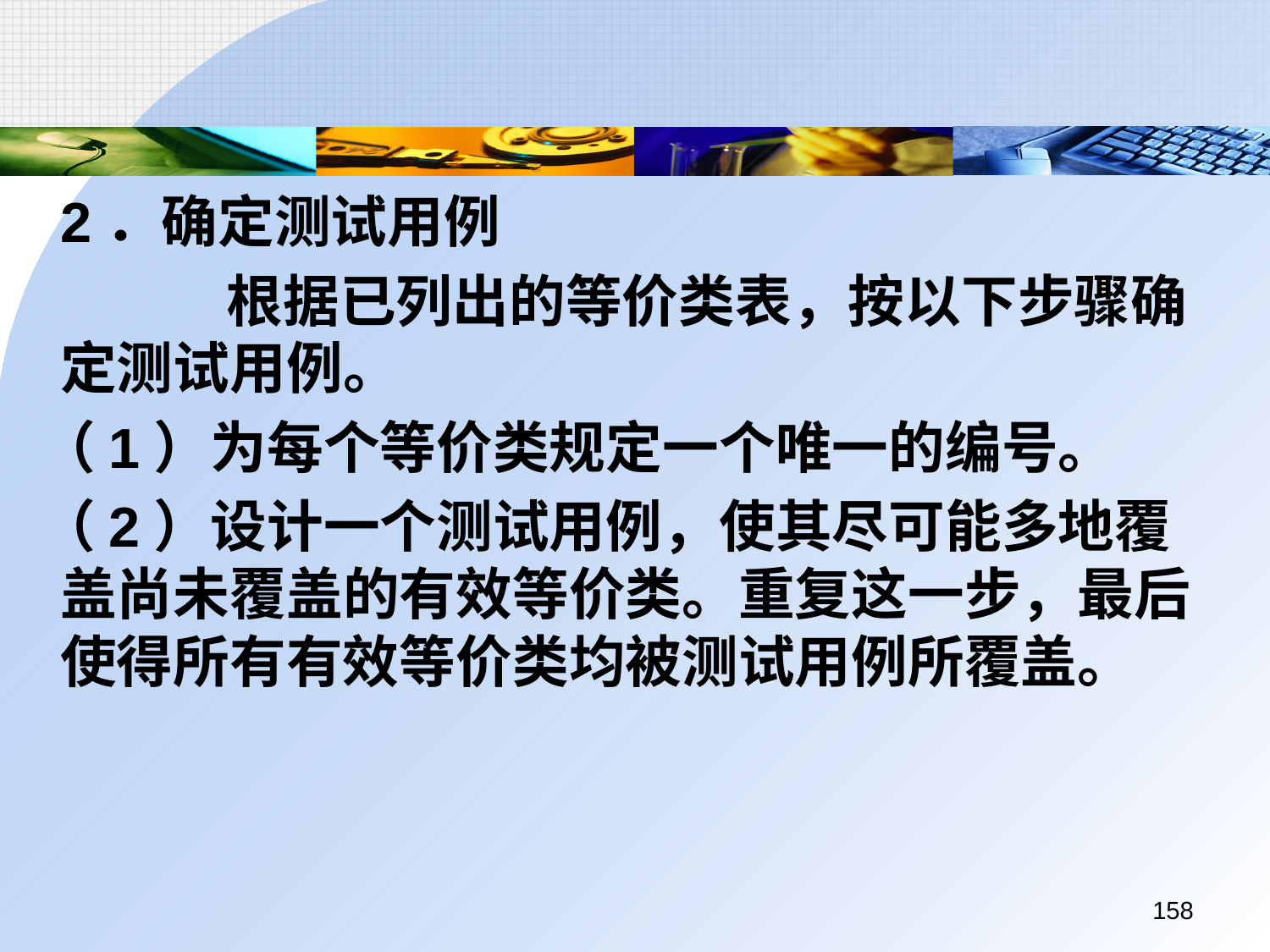

2．确定测试用例
		  根据已列出的等价类表，按以下步骤确定测试用例。
 （1）为每个等价类规定一个唯一的编号。
 （2）设计一个测试用例，使其尽可能多地覆盖尚未覆盖的有效等价类。重复这一步，最后使得所有有效等价类均被测试用例所覆盖。

158